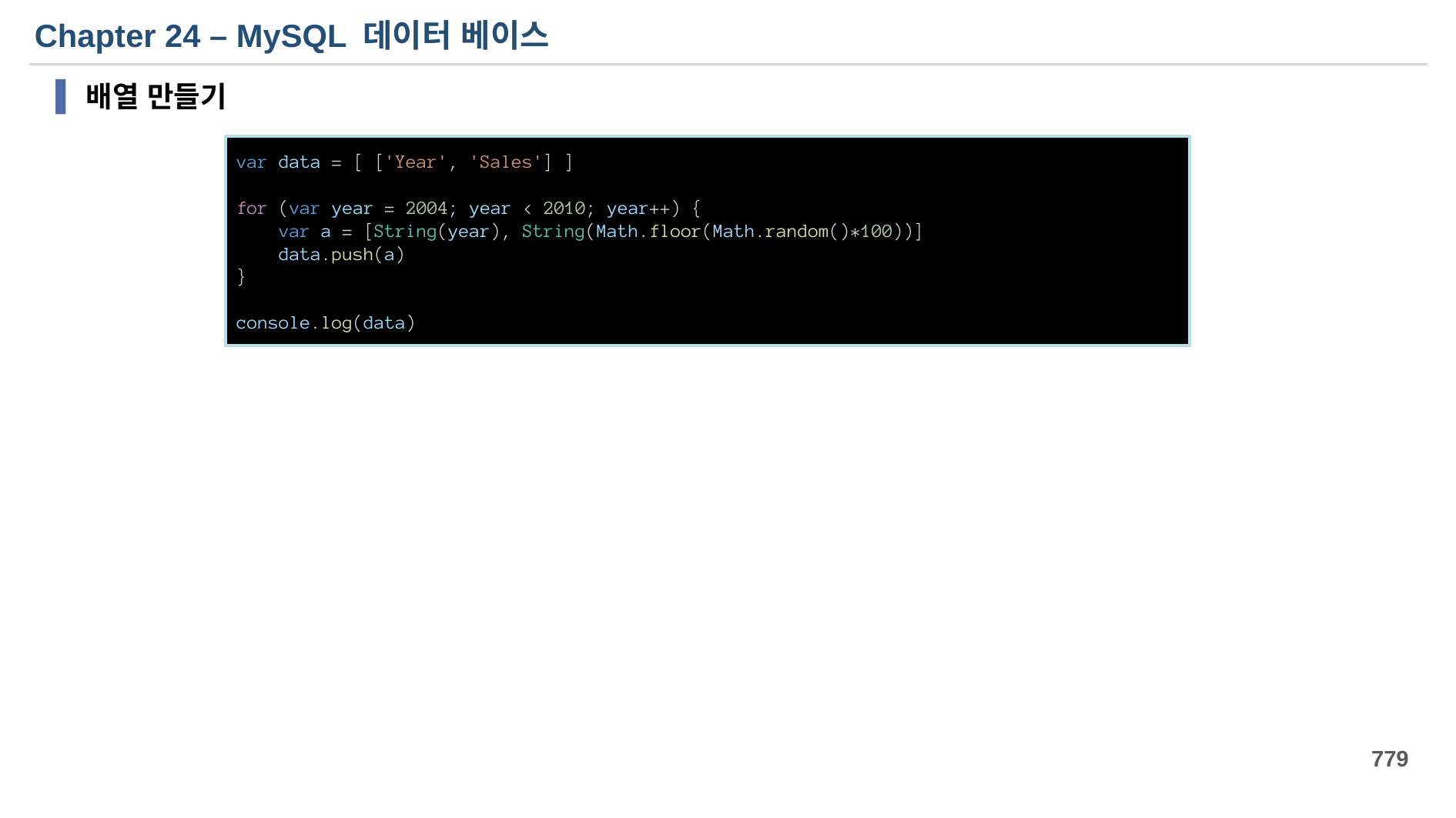

# Chapter 24 – MySQL 데이터 베이스
배열 만들기

var data = [ ['Year', 'Sales'] ]
for (var year = 2004; year < 2010; year++) {
    var a = [String(year), String(Math.floor(Math.random()*100))]
    data.push(a)
}
console.log(data)
779